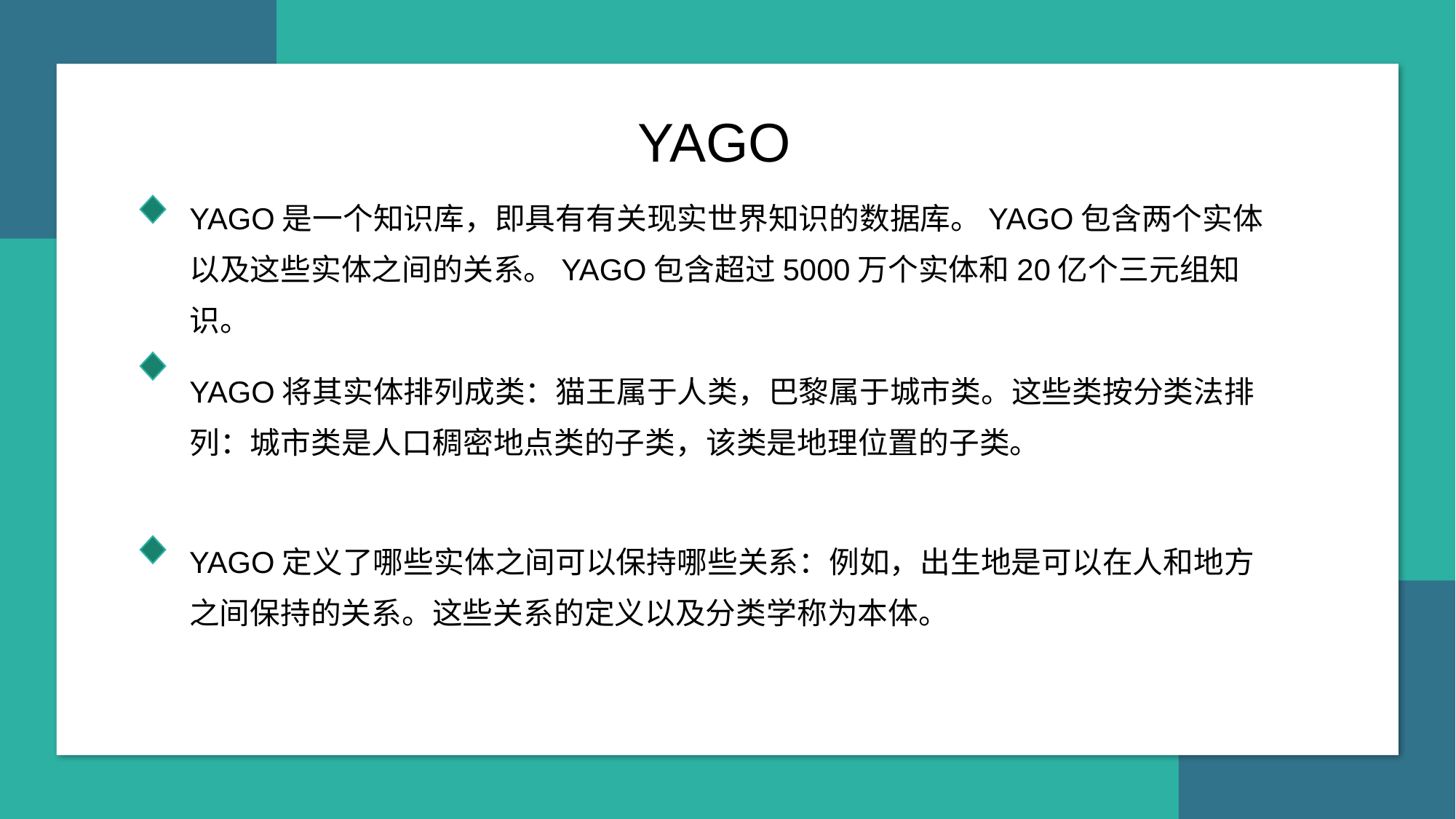

YAGO
YAGO是一个知识库，即具有有关现实世界知识的数据库。YAGO包含两个实体以及这些实体之间的关系。YAGO包含超过5000万个实体和20亿个三元组知识。

YAGO将其实体排列成类：猫王属于人类，巴黎属于城市类。这些类按分类法排列：城市类是人口稠密地点类的子类，该类是地理位置的子类。
YAGO定义了哪些实体之间可以保持哪些关系：例如，出生地是可以在人和地方之间保持的关系。这些关系的定义以及分类学称为本体。